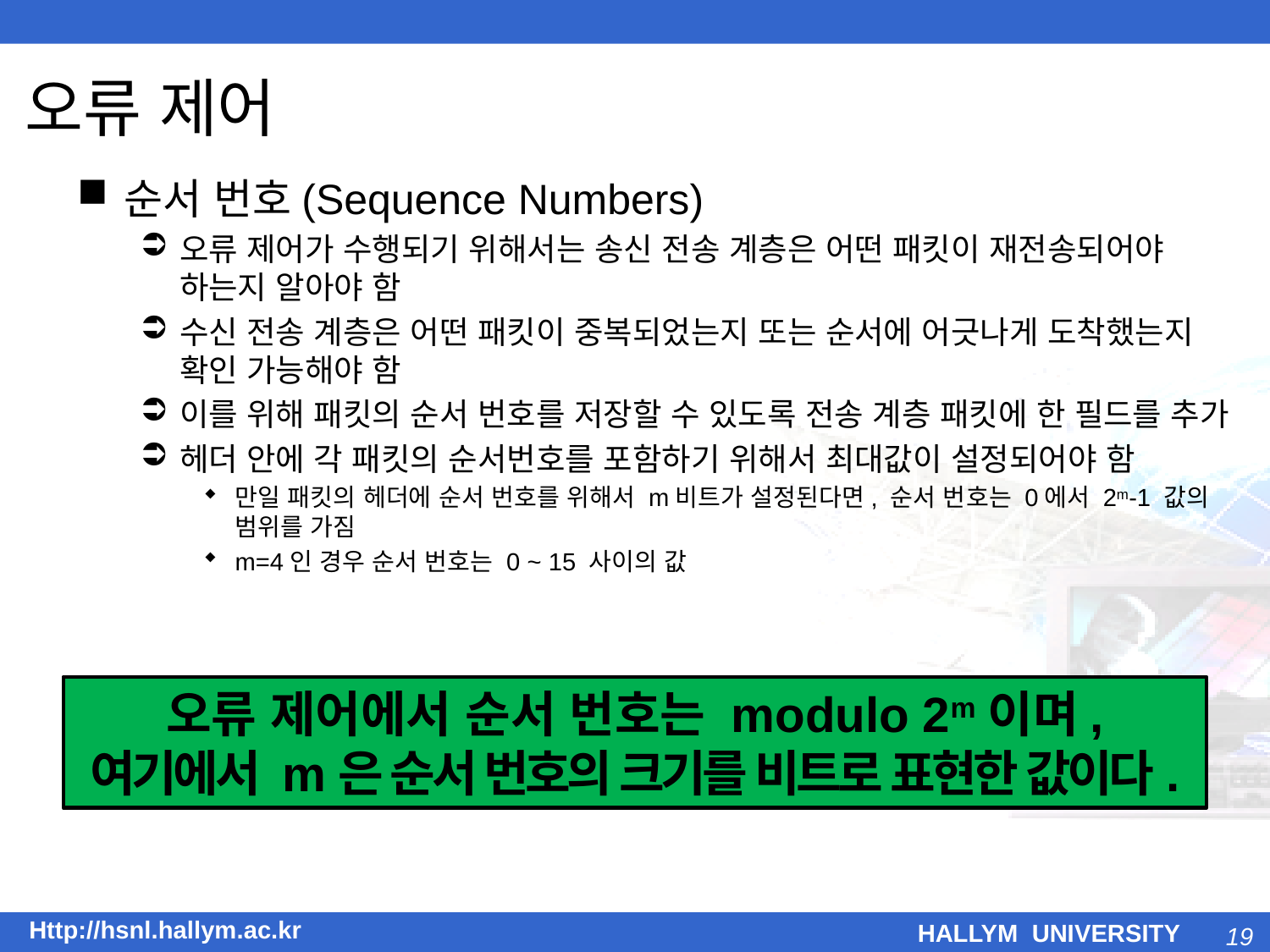

# 오류 제어
순서 번호(Sequence Numbers)
오류 제어가 수행되기 위해서는 송신 전송 계층은 어떤 패킷이 재전송되어야 하는지 알아야 함
수신 전송 계층은 어떤 패킷이 중복되었는지 또는 순서에 어긋나게 도착했는지 확인 가능해야 함
이를 위해 패킷의 순서 번호를 저장할 수 있도록 전송 계층 패킷에 한 필드를 추가
헤더 안에 각 패킷의 순서번호를 포함하기 위해서 최대값이 설정되어야 함
만일 패킷의 헤더에 순서 번호를 위해서 m비트가 설정된다면, 순서 번호는 0에서 2m-1 값의 범위를 가짐
m=4인 경우 순서 번호는 0 ~ 15 사이의 값
오류 제어에서 순서 번호는 modulo 2m이며, 여기에서 m은 순서 번호의 크기를 비트로 표현한 값이다.
19